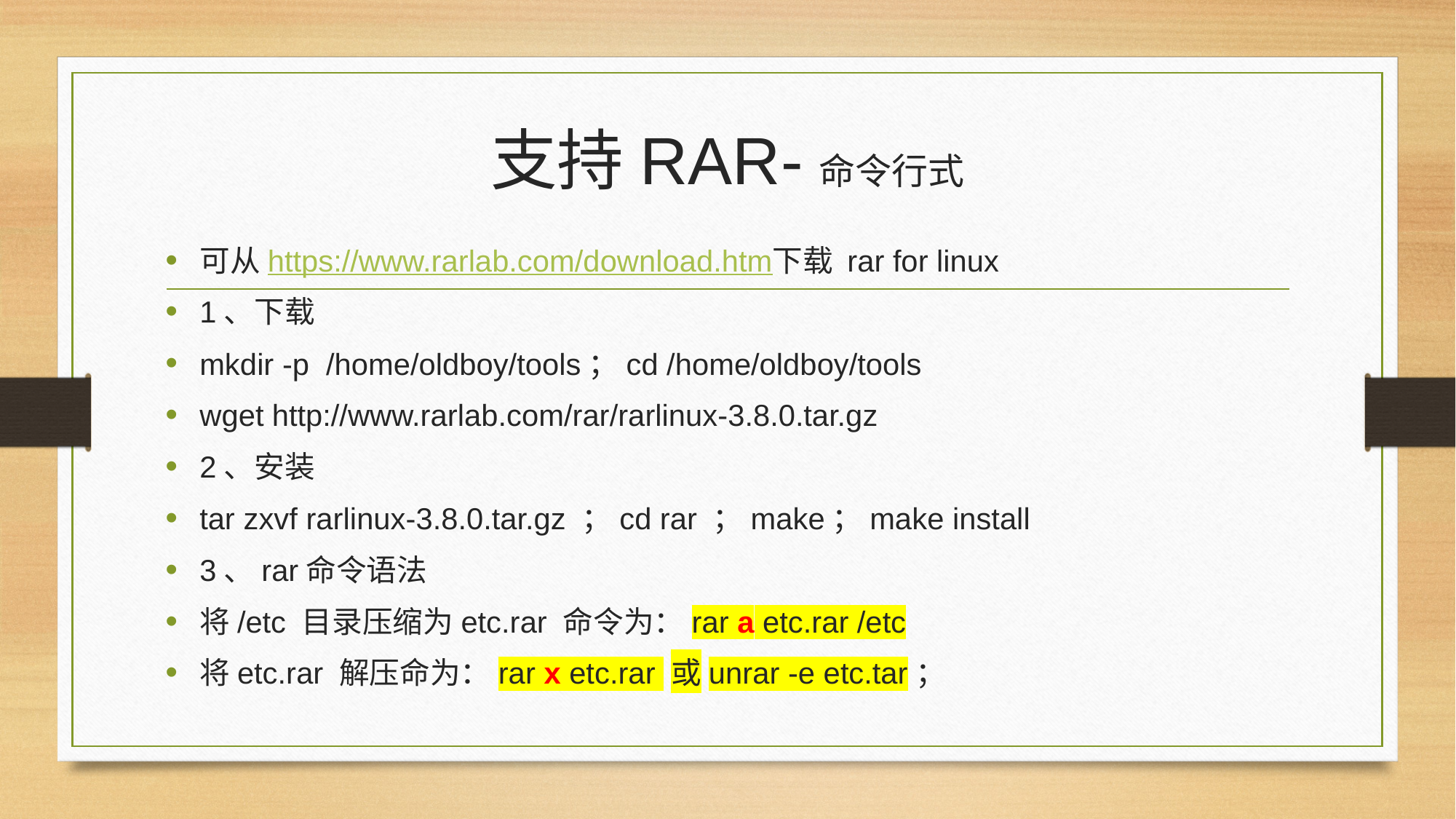

# 支持RAR-命令行式
可从https://www.rarlab.com/download.htm下载 rar for linux
1、下载
mkdir -p  /home/oldboy/tools；cd /home/oldboy/tools
wget http://www.rarlab.com/rar/rarlinux-3.8.0.tar.gz
2、安装
tar zxvf rarlinux-3.8.0.tar.gz ；cd rar ；make；make install
3、rar命令语法
将/etc 目录压缩为etc.rar 命令为：rar a etc.rar /etc
将etc.rar 解压命为：rar x etc.rar 或unrar -e etc.tar；